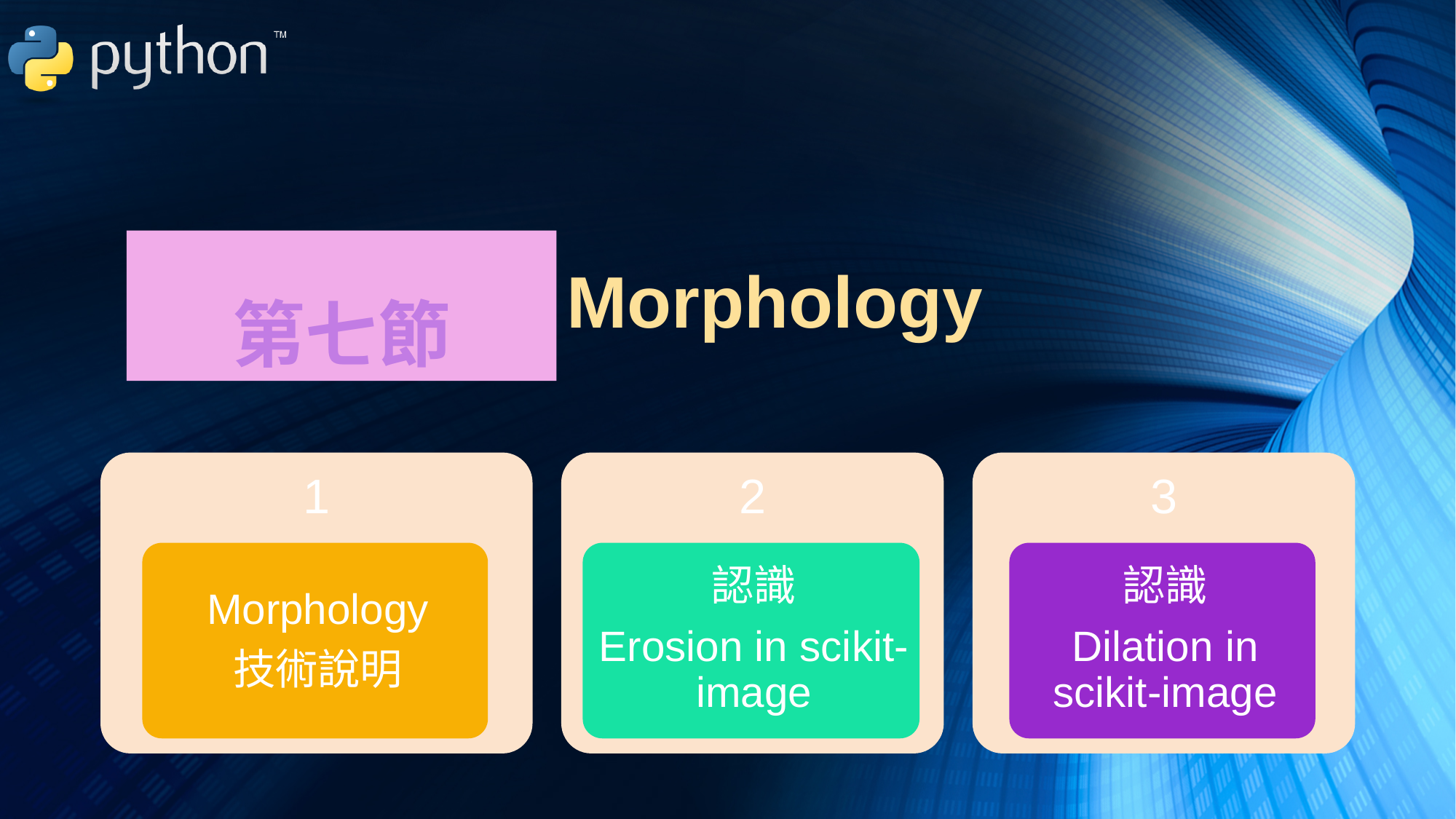

Morphology
# 第七節
1
Morphology
技術說明
2
認識
Erosion in scikit-image
3
認識
Dilation in scikit-image